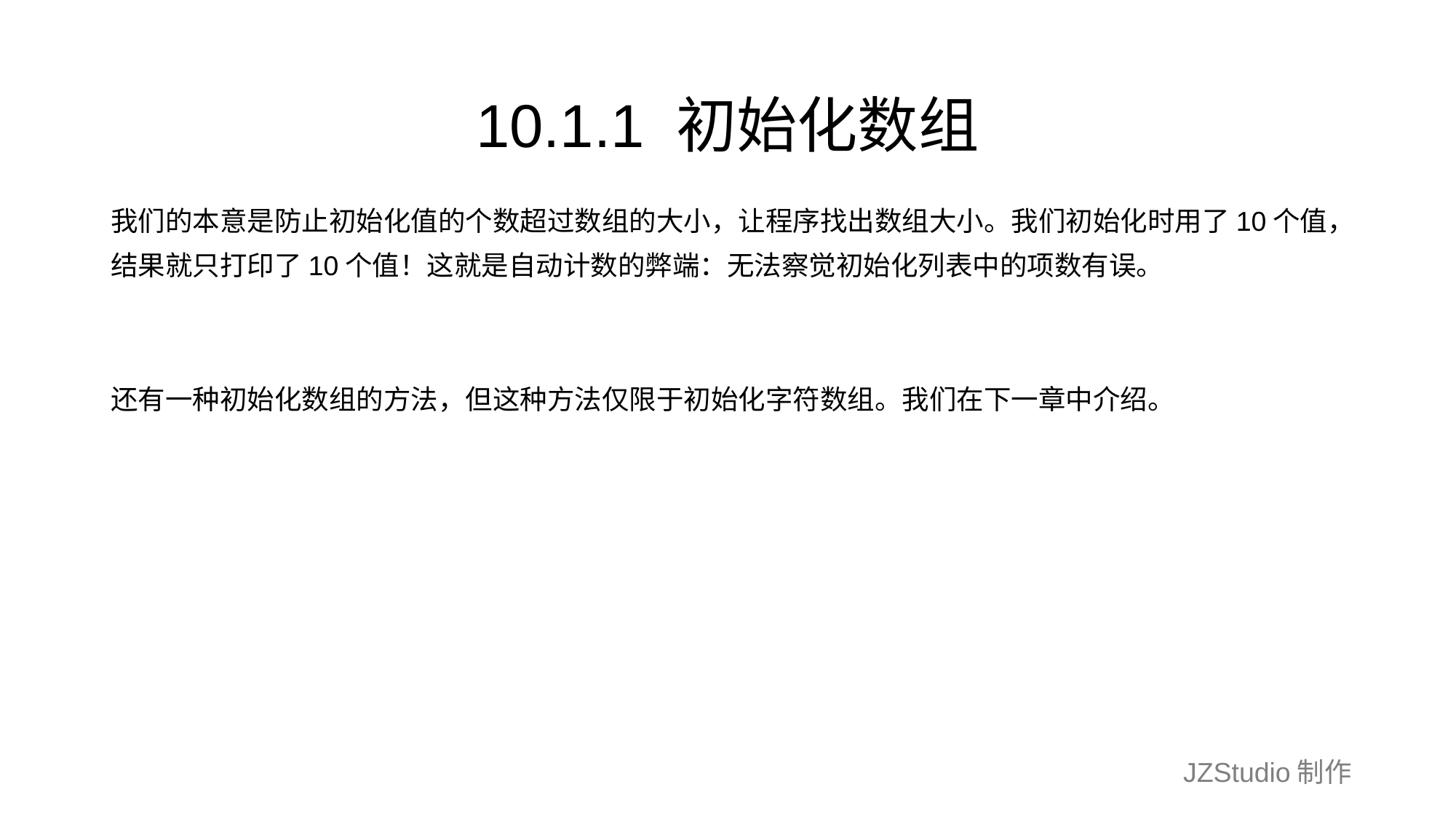

# 10.1.1 初始化数组
我们的本意是防止初始化值的个数超过数组的大小，让程序找出数组大小。我们初始化时用了10个值，
结果就只打印了10个值！这就是自动计数的弊端：无法察觉初始化列表中的项数有误。

还有一种初始化数组的方法，但这种方法仅限于初始化字符数组。我们在下一章中介绍。